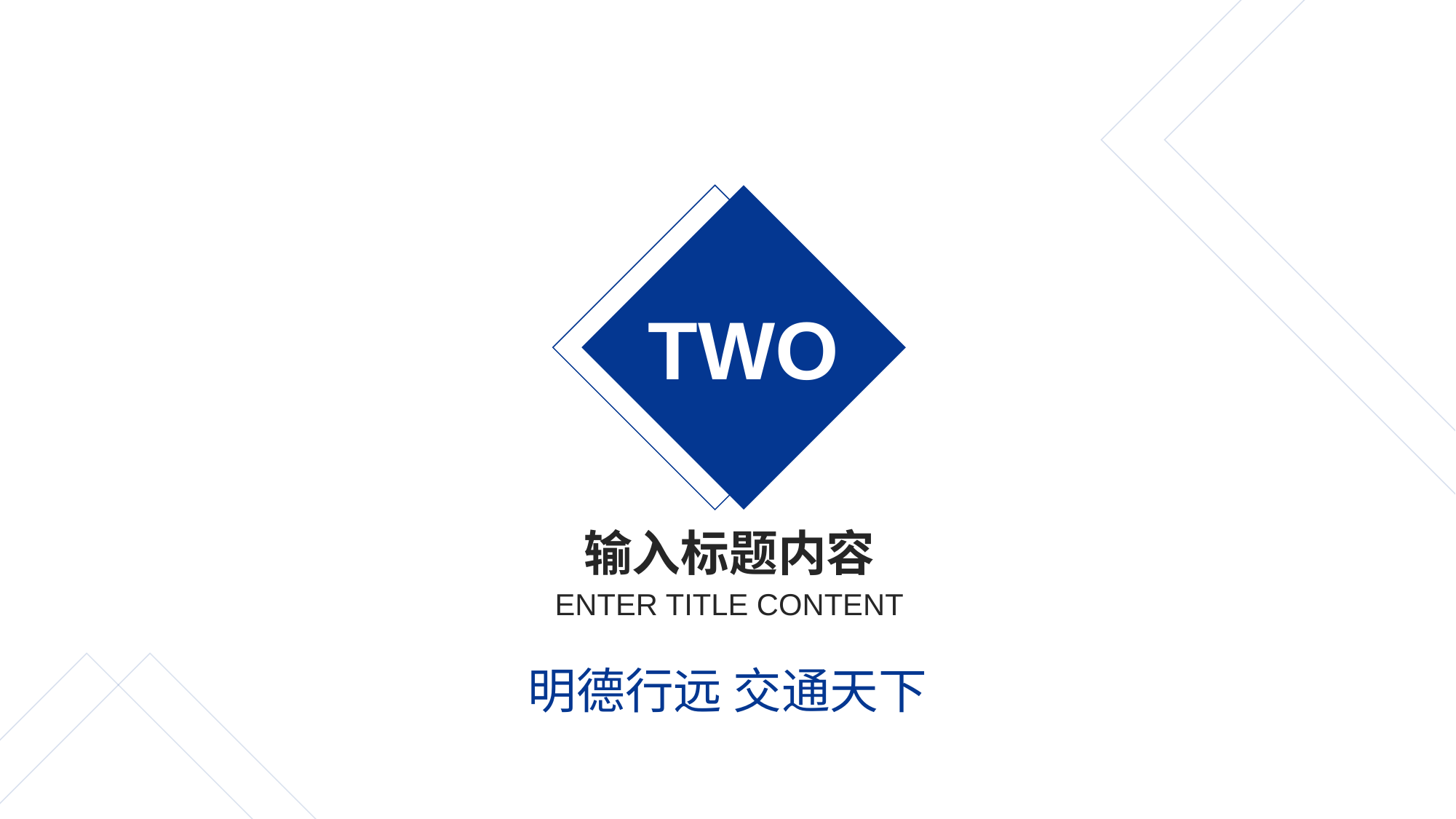

TWO
输入标题内容
ENTER TITLE CONTENT
明德行远 交通天下